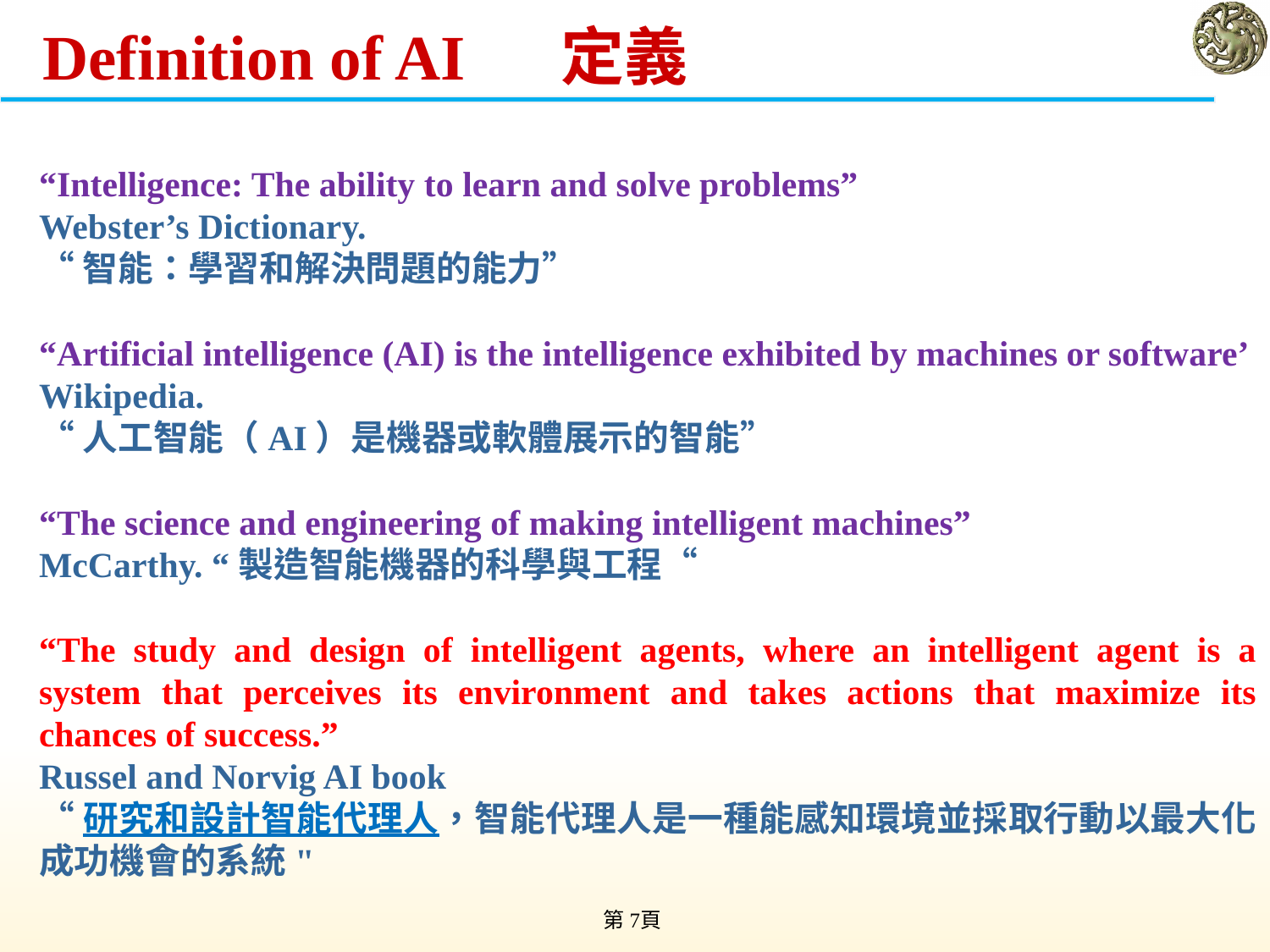

# Definition of AI     定義
“Intelligence: The ability to learn and solve problems”
Webster’s Dictionary.
“智能：學習和解決問題的能力”

“Artificial intelligence (AI) is the intelligence exhibited by machines or software’
Wikipedia.
“人工智能（AI）是機器或軟體展示的智能”

“The science and engineering of making intelligent machines”
McCarthy. “製造智能機器的科學與工程“

“The study and design of intelligent agents, where an intelligent agent is a system that perceives its environment and takes actions that maximize its chances of success.”
Russel and Norvig AI book
“研究和設計智能代理人，智能代理人是一種能感知環境並採取行動以最大化成功機會的系統"